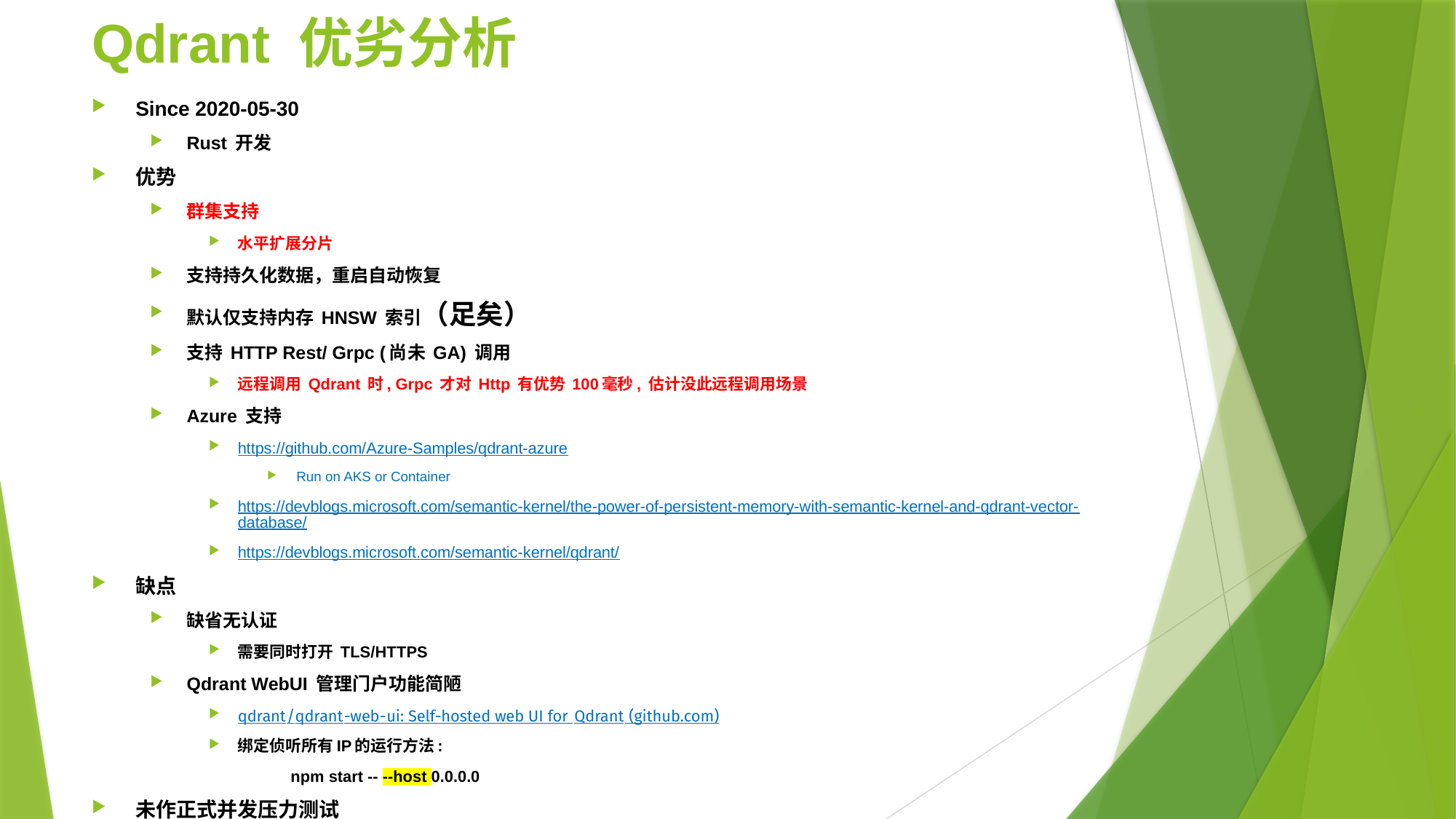

# Qdrant 优劣分析
Since 2020-05-30
Rust 开发
优势
群集支持
水平扩展分片
支持持久化数据，重启自动恢复
默认仅支持内存 HNSW 索引（足矣）
支持 HTTP Rest/ Grpc (尚未 GA) 调用
远程调用 Qdrant 时, Grpc 才对 Http 有优势 100毫秒, 估计没此远程调用场景
Azure 支持
https://github.com/Azure-Samples/qdrant-azure
Run on AKS or Container
https://devblogs.microsoft.com/semantic-kernel/the-power-of-persistent-memory-with-semantic-kernel-and-qdrant-vector-database/
https://devblogs.microsoft.com/semantic-kernel/qdrant/
缺点
缺省无认证
需要同时打开 TLS/HTTPS
Qdrant WebUI 管理门户功能简陋
qdrant/qdrant-web-ui: Self-hosted web UI for Qdrant (github.com)
绑定侦听所有IP的运行方法:
	npm start -- --host 0.0.0.0
未作正式并发压力测试